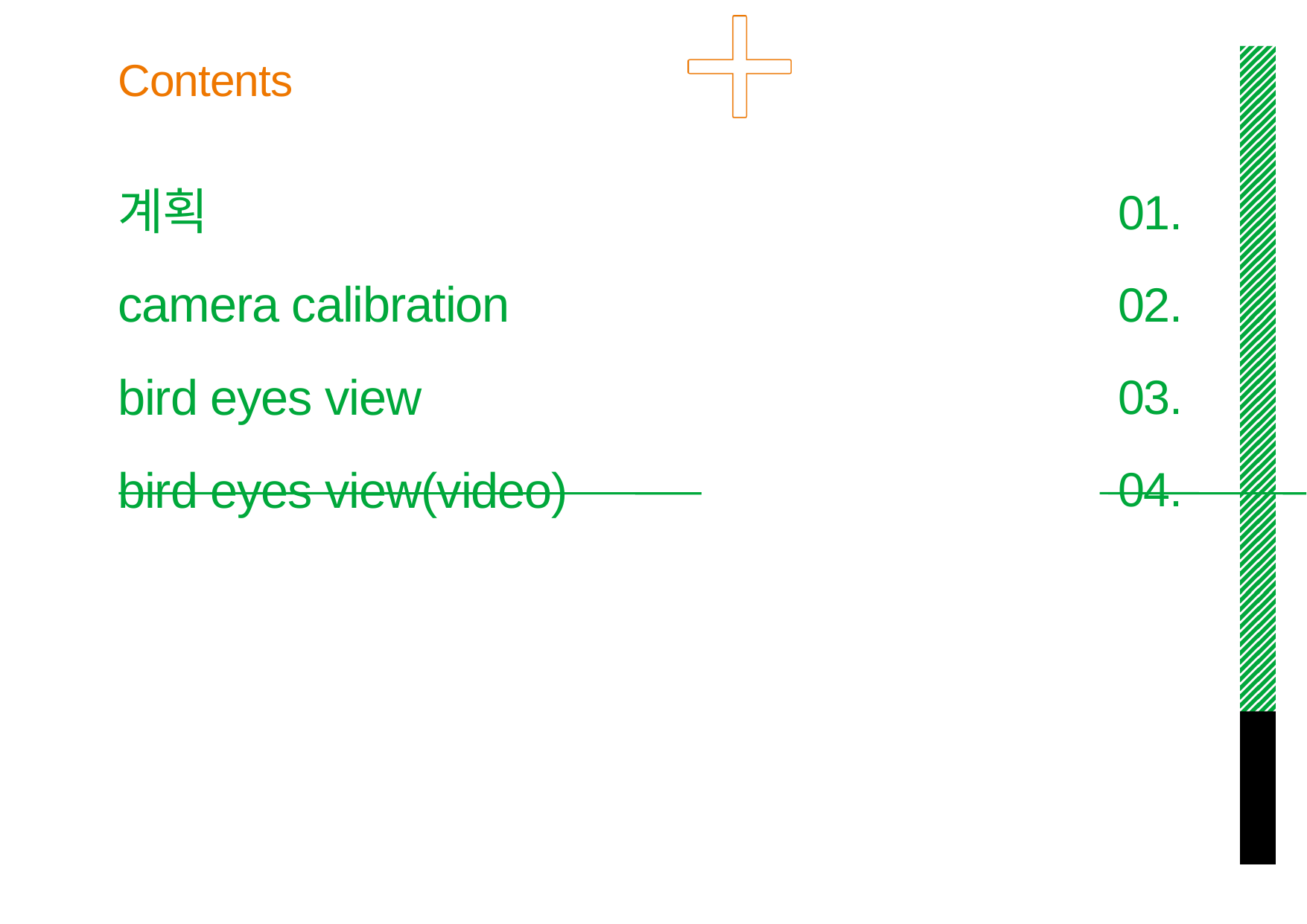

Contents
계획

camera calibration

bird eyes view

bird eyes view(video)

01.

02.

03.

04.